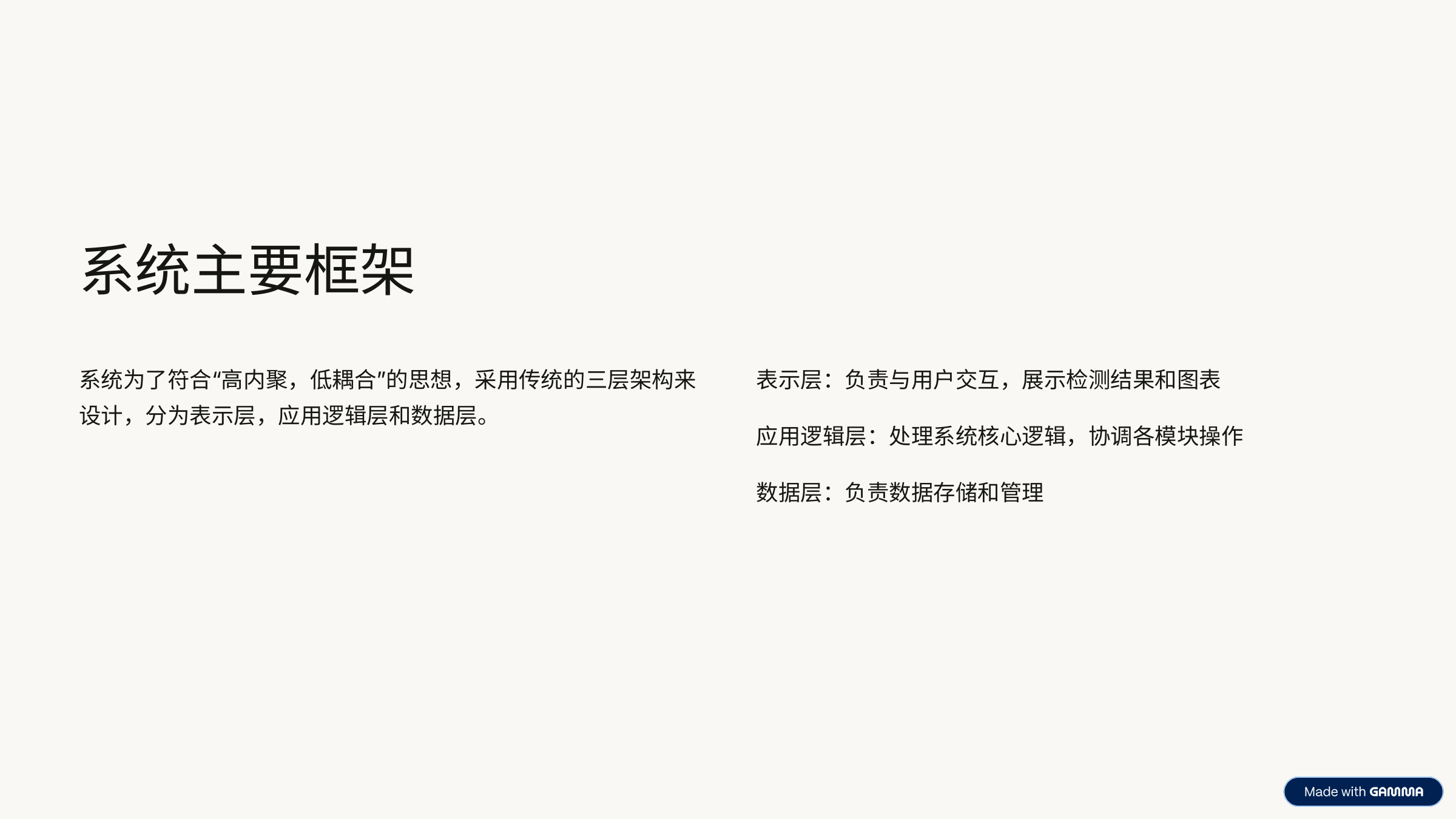

系统主要框架
系统为了符合“高内聚，低耦合”的思想，采用传统的三层架构来设计，分为表示层，应用逻辑层和数据层。
表示层：负责与用户交互，展示检测结果和图表
应用逻辑层：处理系统核心逻辑，协调各模块操作
数据层：负责数据存储和管理